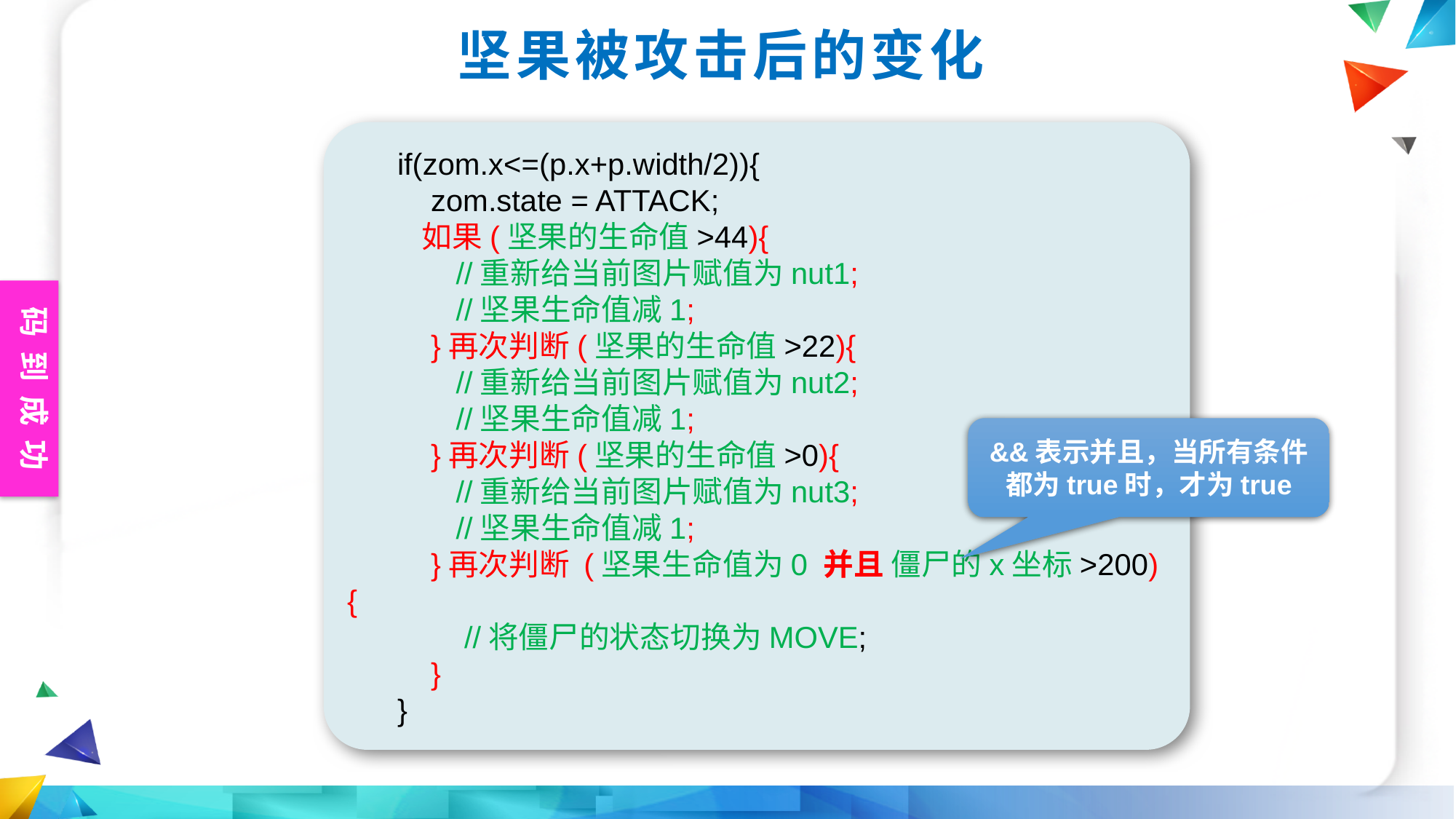

坚果被攻击后的变化
      if(zom.x<=(p.x+p.width/2)){
          zom.state = ATTACK;
          如果(坚果的生命值>44){
             //重新给当前图片赋值为nut1;
             //坚果生命值减1;
          }再次判断(坚果的生命值>22){
             //重新给当前图片赋值为nut2;
             //坚果生命值减1;
          }再次判断(坚果的生命值>0){
             //重新给当前图片赋值为nut3;
             //坚果生命值减1;
          }再次判断 (坚果生命值为0 并且 僵尸的x坐标>200){
              //将僵尸的状态切换为MOVE;
          }
      }
&&表示并且，当所有条件都为true时，才为true